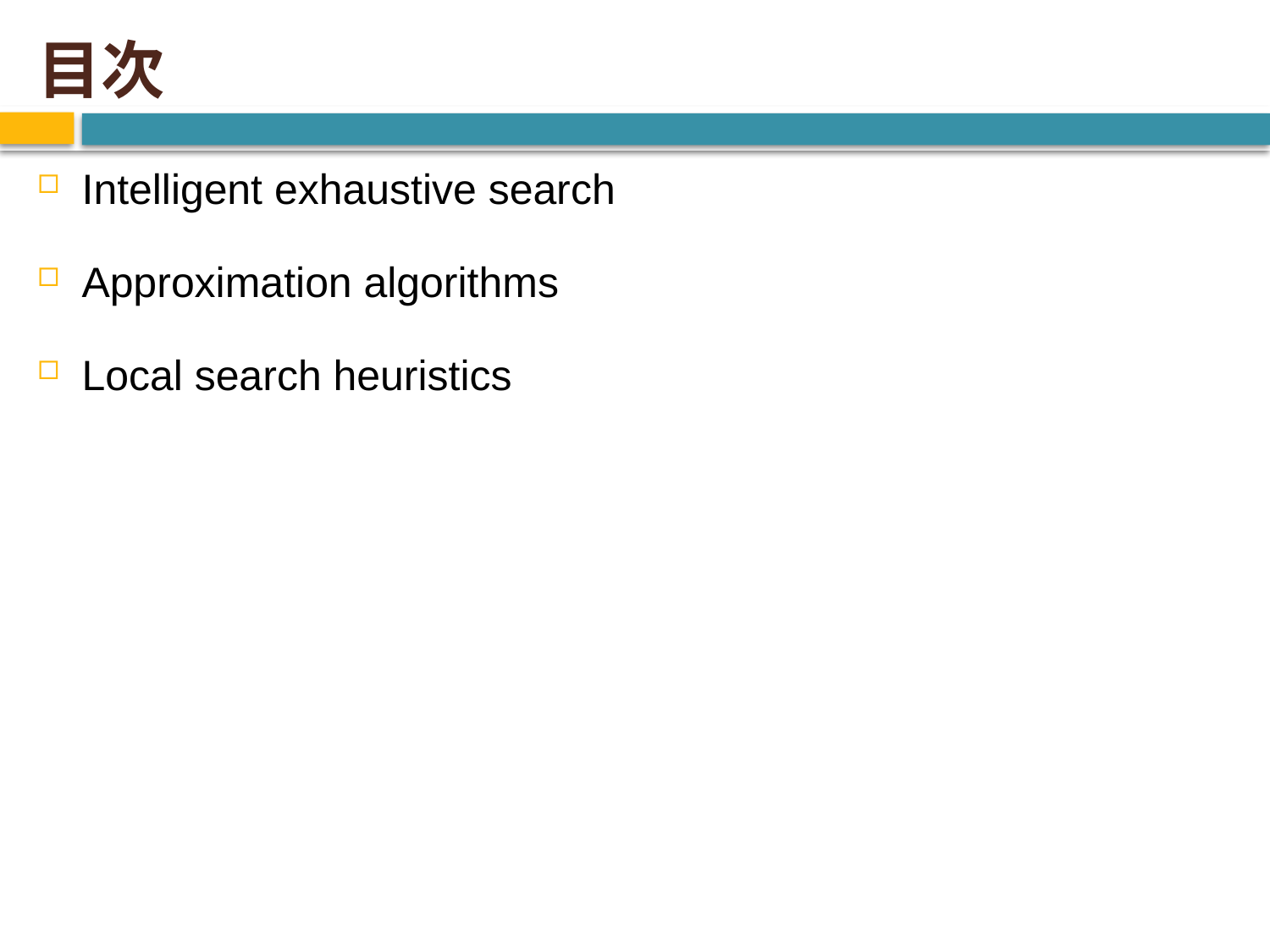

# 目次
Intelligent exhaustive search
Approximation algorithms
Local search heuristics